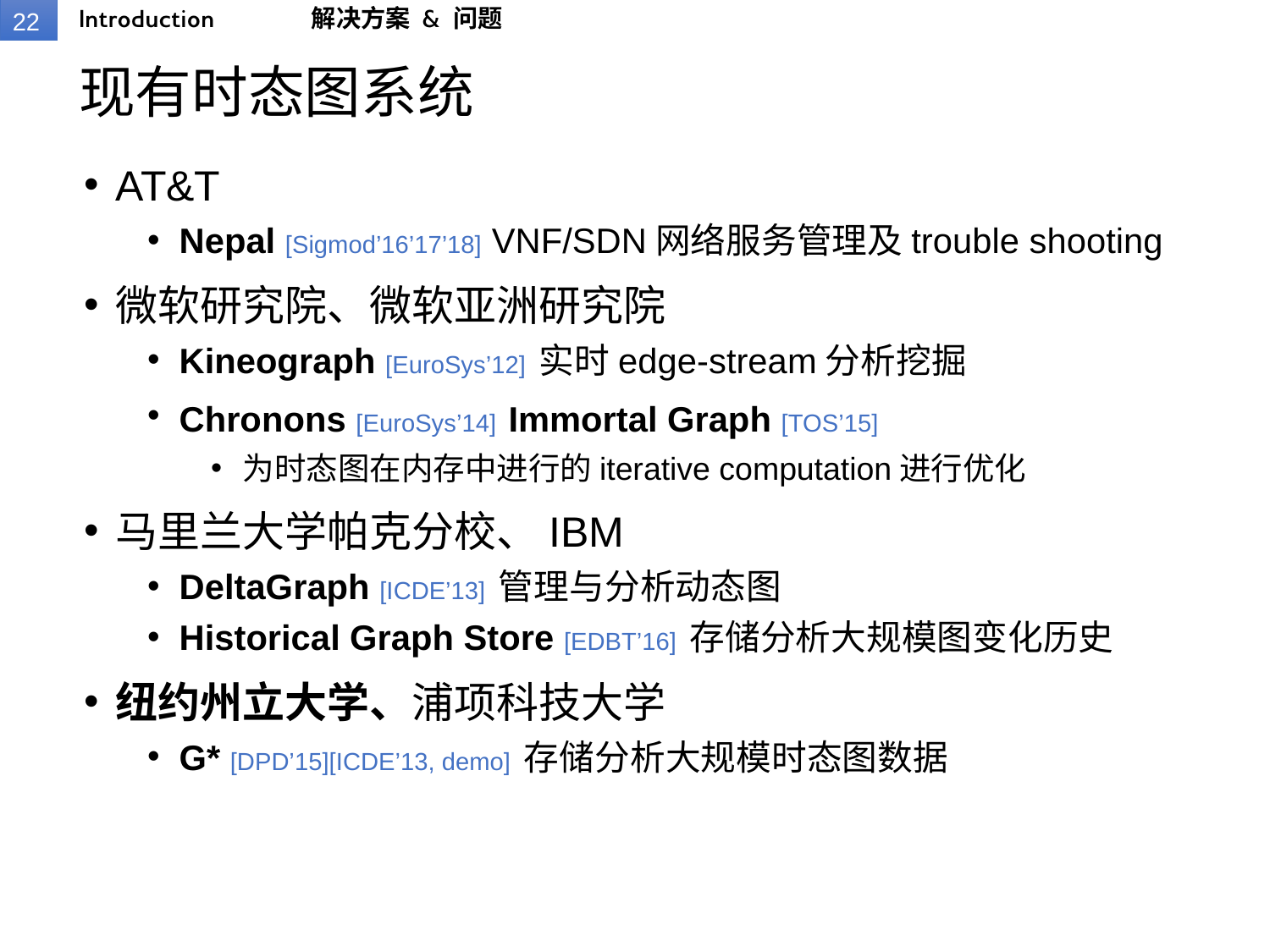

Introduction
解决方案 & 问题
# 现有时态图系统
AT&T
Nepal [Sigmod’16’17’18] VNF/SDN网络服务管理及trouble shooting
微软研究院、微软亚洲研究院
Kineograph [EuroSys’12] 实时edge-stream分析挖掘
Chronons [EuroSys’14] Immortal Graph [TOS’15]
为时态图在内存中进行的iterative computation进行优化
马里兰大学帕克分校、IBM
DeltaGraph [ICDE’13] 管理与分析动态图
Historical Graph Store [EDBT’16] 存储分析大规模图变化历史
纽约州立大学、浦项科技大学
G* [DPD’15][ICDE’13, demo] 存储分析大规模时态图数据